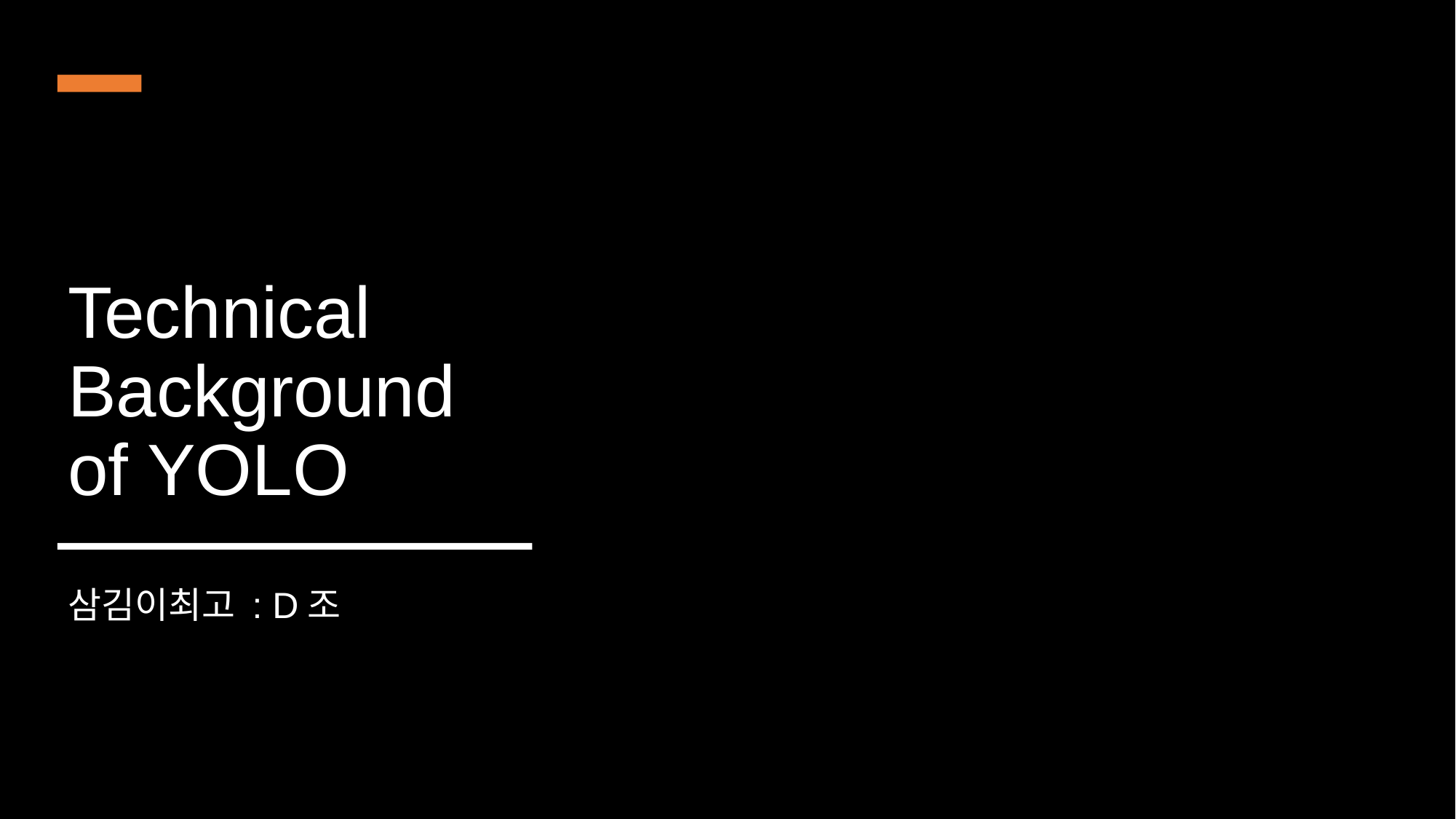

# Technical Background of YOLO

삼김이최고 : D조